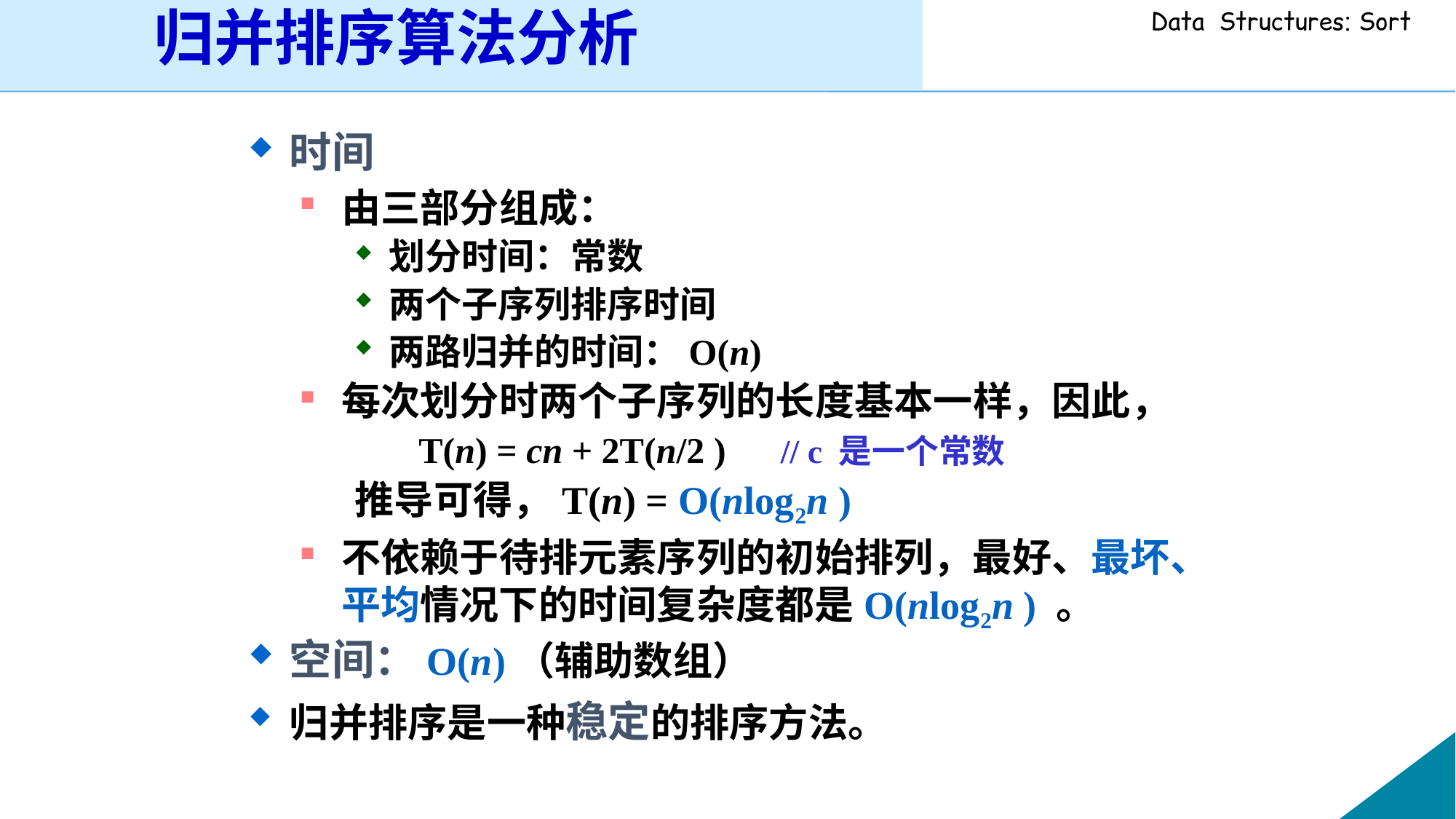

归并排序算法分析
时间
由三部分组成：
划分时间：常数
两个子序列排序时间
两路归并的时间：O(n)
每次划分时两个子序列的长度基本一样，因此，
       T(n) = cn + 2T(n/2 )      // c 是一个常数
推导可得，T(n) = O(nlog2n )
不依赖于待排元素序列的初始排列，最好、最坏、平均情况下的时间复杂度都是O(nlog2n ) 。

空间：O(n)（辅助数组）
归并排序是一种稳定的排序方法。